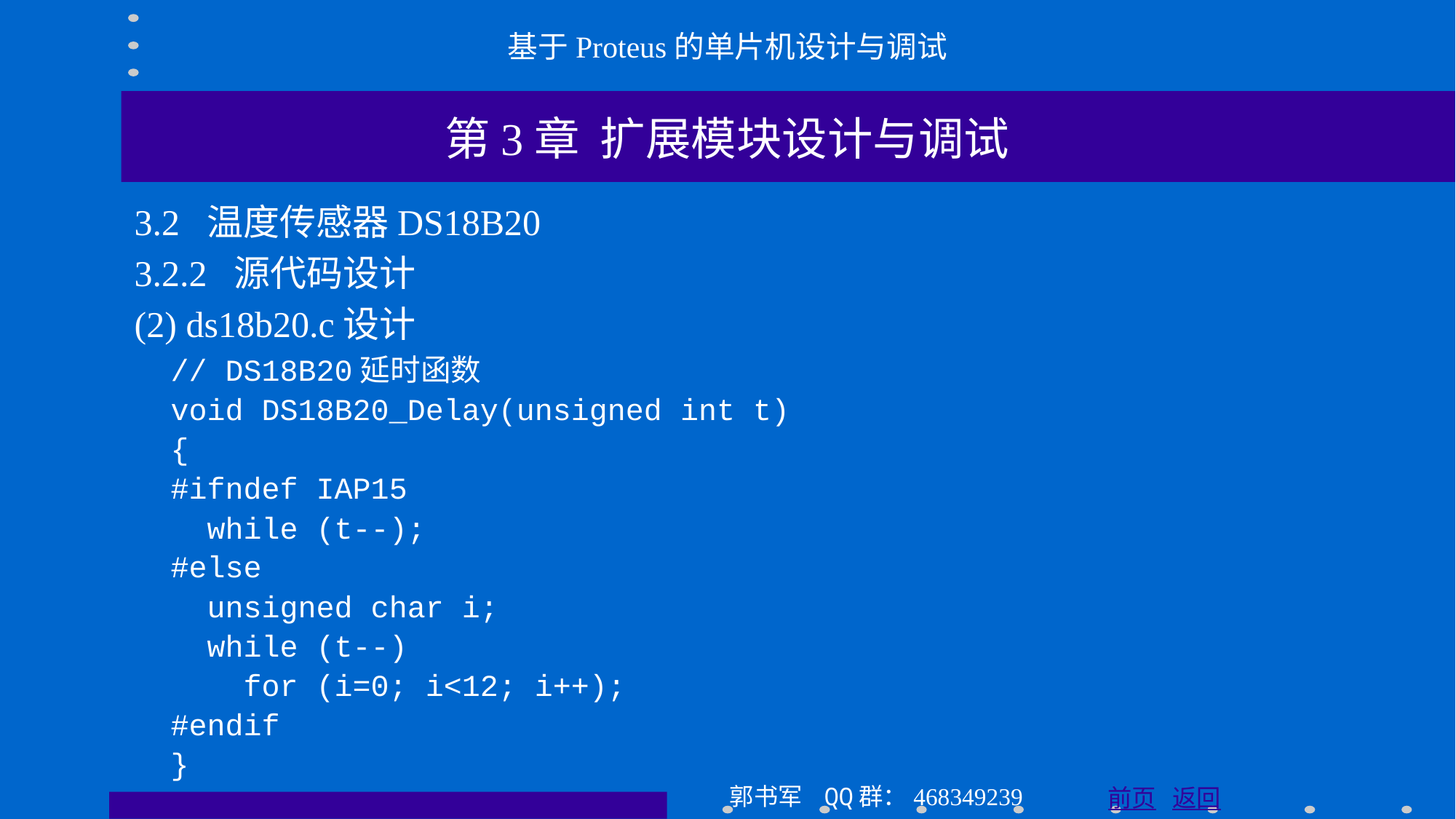

基于Proteus的单片机设计与调试
第3章  扩展模块设计与调试
3.2  温度传感器DS18B20
3.2.2  源代码设计
(2) ds18b20.c设计
  // DS18B20延时函数
  void DS18B20_Delay(unsigned int t)
  {
  #ifndef IAP15
    while (t--);
  #else
    unsigned char i;
    while (t--)
      for (i=0; i<12; i++);
  #endif
  }
郭书军   QQ群：468349239
前页   返回